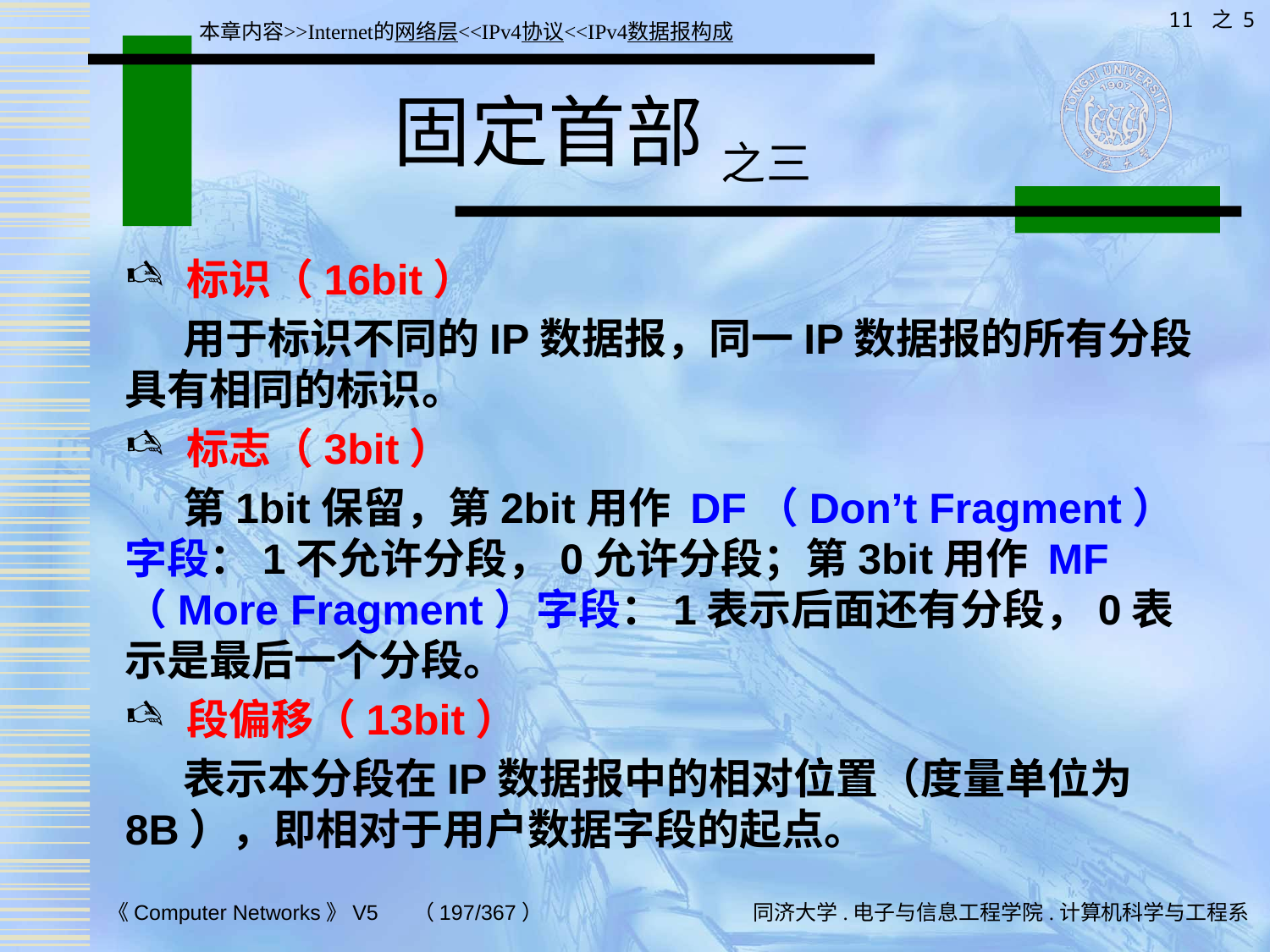

11 之 5
本章内容>>Internet的网络层<<IPv4协议<<IPv4数据报构成
# 固定首部 之三
标识（16bit）
     用于标识不同的IP数据报，同一IP数据报的所有分段具有相同的标识。
标志（3bit）
     第1bit保留，第2bit用作 DF（Don’t Fragment）字段：1不允许分段，0允许分段；第3bit用作 MF（More Fragment）字段：1表示后面还有分段，0表示是最后一个分段。
段偏移（13bit）
     表示本分段在IP数据报中的相对位置（度量单位为8B），即相对于用户数据字段的起点。